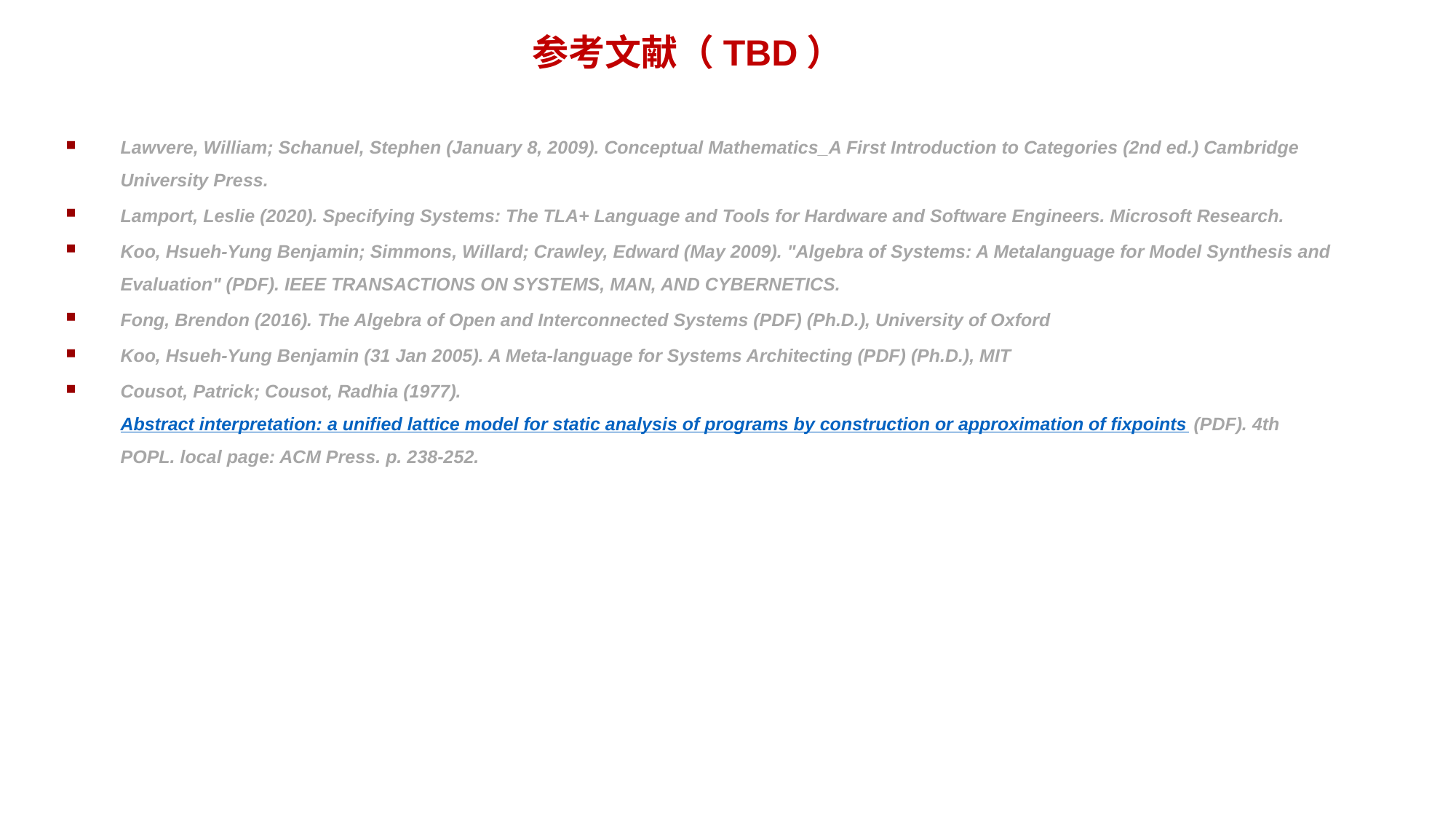

# 参考文献（TBD）
Lawvere, William; Schanuel, Stephen (January 8, 2009). Conceptual Mathematics_A First Introduction to Categories (2nd ed.) Cambridge University Press.
Lamport, Leslie (2020). Specifying Systems: The TLA+ Language and Tools for Hardware and Software Engineers. Microsoft Research.
Koo, Hsueh-Yung Benjamin; Simmons, Willard; Crawley, Edward (May 2009). "Algebra of Systems: A Metalanguage for Model Synthesis and Evaluation" (PDF). IEEE TRANSACTIONS ON SYSTEMS, MAN, AND CYBERNETICS.
Fong, Brendon (2016). The Algebra of Open and Interconnected Systems (PDF) (Ph.D.), University of Oxford
Koo, Hsueh-Yung Benjamin (31 Jan 2005). A Meta-language for Systems Architecting (PDF) (Ph.D.), MIT
Cousot, Patrick; Cousot, Radhia (1977). Abstract interpretation: a unified lattice model for static analysis of programs by construction or approximation of fixpoints (PDF). 4th POPL. local page: ACM Press. p. 238-252.